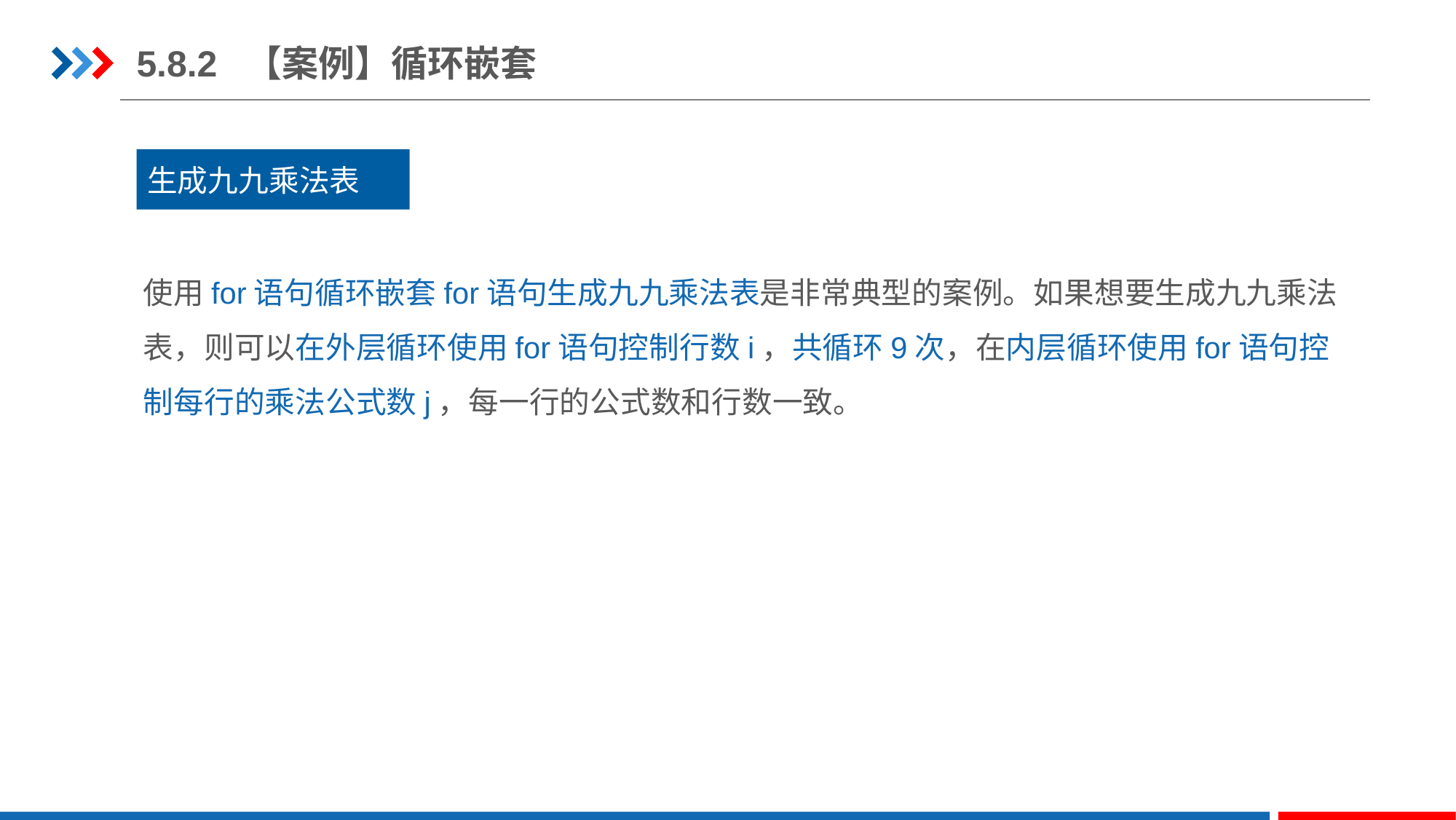

5.8.2	【案例】循环嵌套
生成九九乘法表
使用for语句循环嵌套for语句生成九九乘法表是非常典型的案例。如果想要生成九九乘法表，则可以在外层循环使用for语句控制行数i，共循环9次，在内层循环使用for语句控制每行的乘法公式数j，每一行的公式数和行数一致。